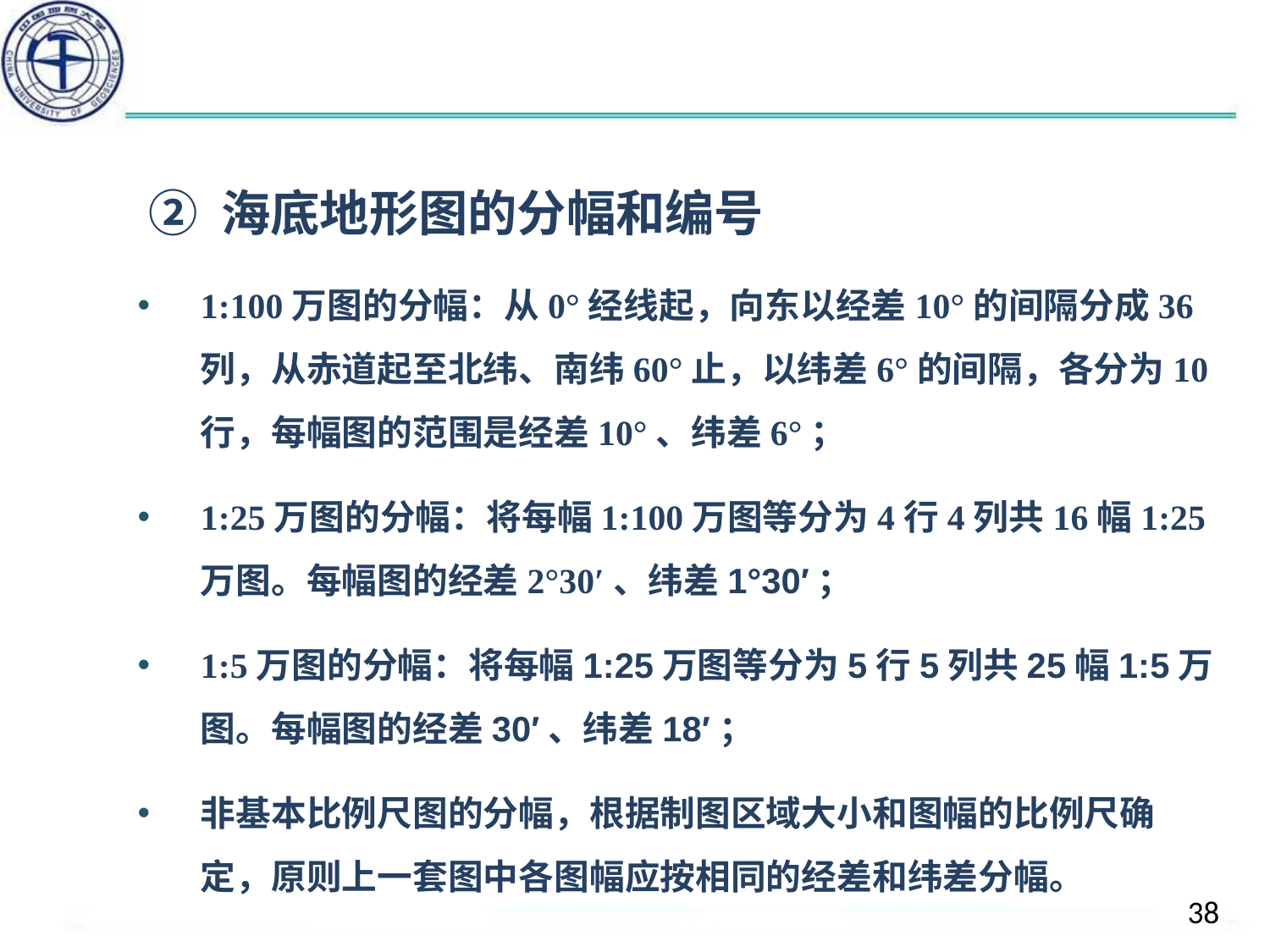

#
 ② 海底地形图的分幅和编号
1:100万图的分幅：从0°经线起，向东以经差10°的间隔分成36列，从赤道起至北纬、南纬60°止，以纬差6°的间隔，各分为10行，每幅图的范围是经差10°、纬差6°；
1:25万图的分幅：将每幅1:100万图等分为4行4列共16幅1:25万图。每幅图的经差2°30′、纬差1°30′；
1:5万图的分幅：将每幅1:25万图等分为5行5列共25幅1:5万图。每幅图的经差30′、纬差18′；
非基本比例尺图的分幅，根据制图区域大小和图幅的比例尺确定，原则上一套图中各图幅应按相同的经差和纬差分幅。